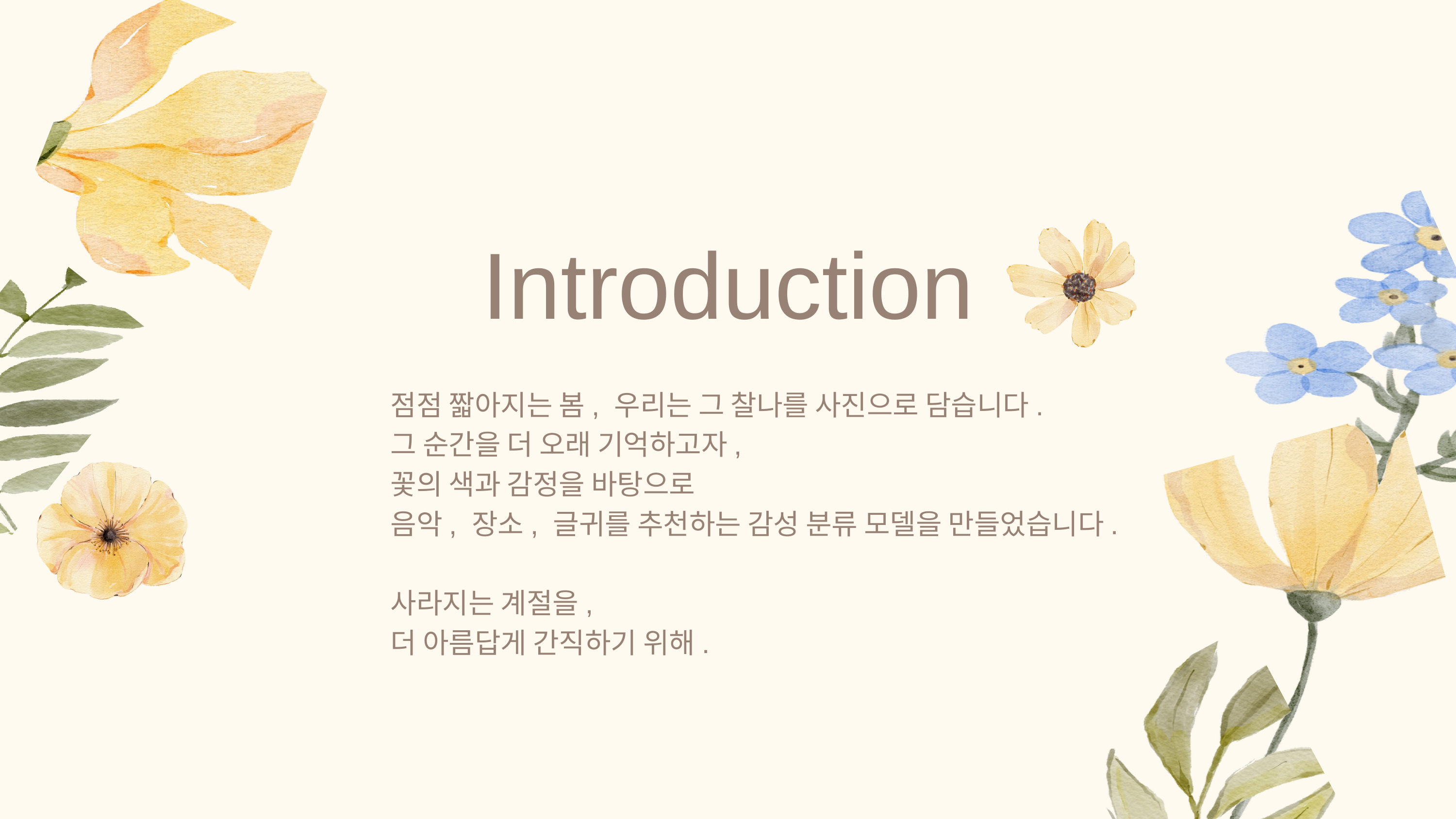

Introduction

점점 짧아지는 봄, 우리는 그 찰나를 사진으로 담습니다.
그 순간을 더 오래 기억하고자,
꽃의 색과 감정을 바탕으로
음악, 장소, 글귀를 추천하는 감성 분류 모델을 만들었습니다.

사라지는 계절을,
더 아름답게 간직하기 위해.